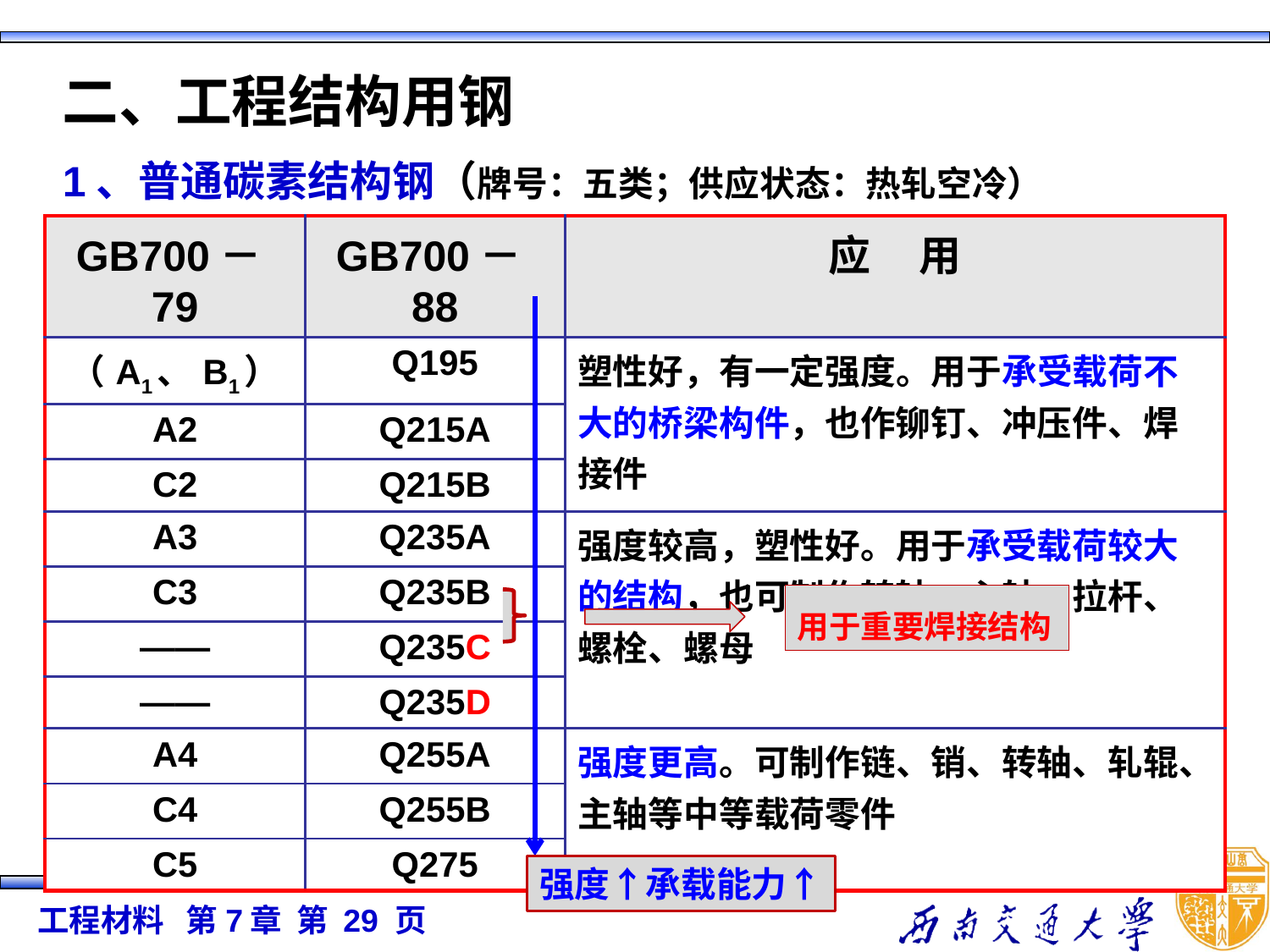

二、工程结构用钢
1、普通碳素结构钢（牌号：五类；供应状态：热轧空冷）
| GB700－79 | GB700－88 | 应 用 |
| --- | --- | --- |
| （A1、B1） | Q195 | 塑性好，有一定强度。用于承受载荷不大的桥梁构件，也作铆钉、冲压件、焊接件 |
| A2 | Q215A |  |
| C2 | Q215B |  |
| A3 | Q235A | 强度较高，塑性好。用于承受载荷较大的结构，也可制作转轴、心轴、拉杆、螺栓、螺母 |
| C3 | Q235B |  |
| —— | Q235C |  |
| —— | Q235D |  |
| A4 | Q255A | 强度更高。可制作链、销、转轴、轧辊、主轴等中等载荷零件 |
| C4 | Q255B |  |
| C5 | Q275 |  |
用于重要焊接结构

强度↑承载能力↑